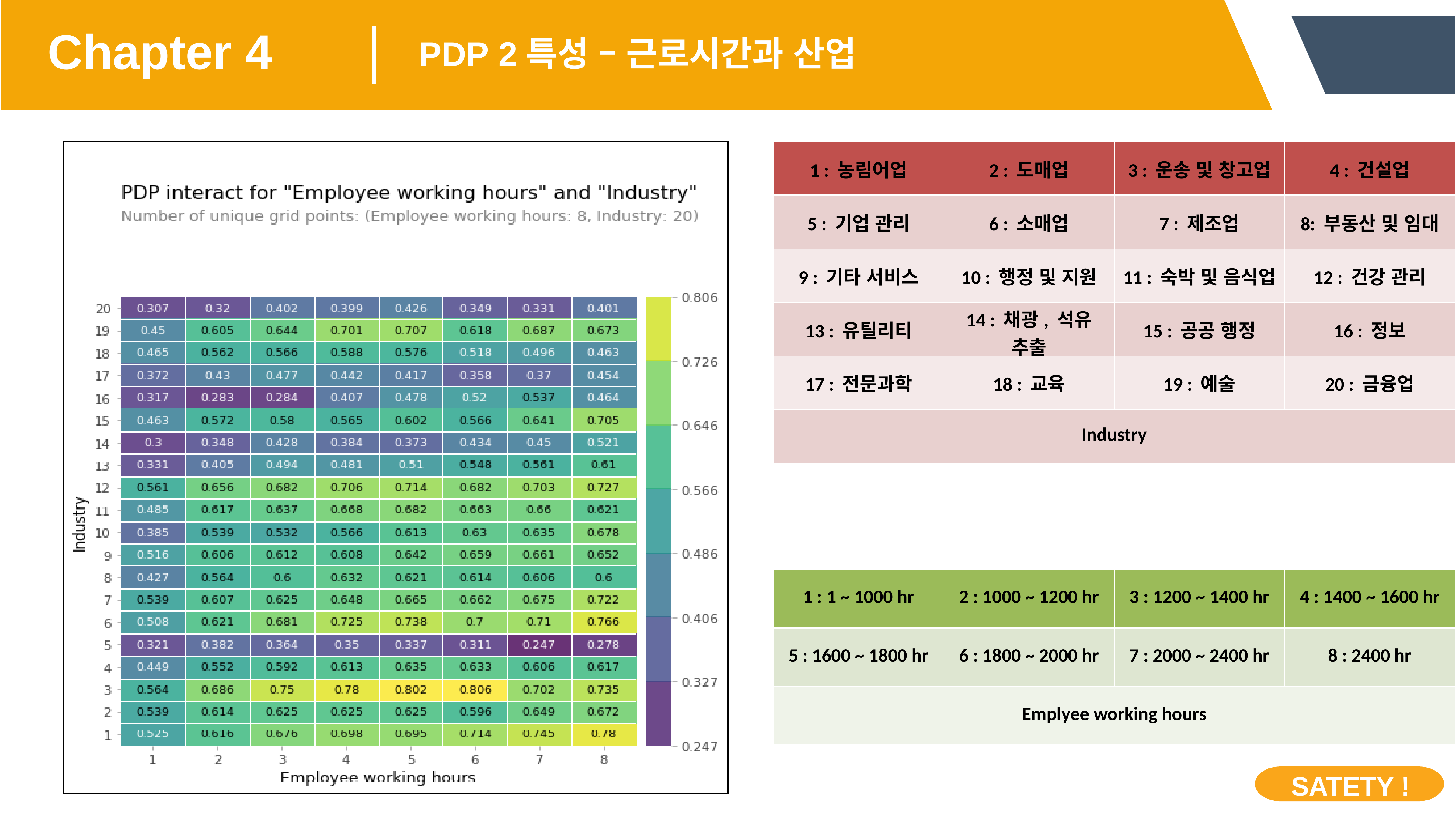

Chapter 4

PDP 2특성 – 근로시간과 산업

| 1 : 농림어업 | 2 : 도매업 | 3 : 운송 및 창고업 | 4 : 건설업 |
| --- | --- | --- | --- |
| 5 : 기업 관리 | 6 : 소매업 | 7 : 제조업 | 8: 부동산 및 임대 |
| 9 : 기타 서비스 | 10 : 행정 및 지원 | 11 : 숙박 및 음식업 | 12 : 건강 관리 |
| 13 : 유틸리티 | 14 : 채광, 석유 추출 | 15 : 공공 행정 | 16 : 정보 |
| 17 : 전문과학 | 18 : 교육 | 19 : 예술 | 20 : 금융업 |
| Industry |  |  |  |
| 1 : 1 ~ 1000 hr | 2 : 1000 ~ 1200 hr | 3 : 1200 ~ 1400 hr | 4 : 1400 ~ 1600 hr |
| --- | --- | --- | --- |
| 5 : 1600 ~ 1800 hr | 6 : 1800 ~ 2000 hr | 7 : 2000 ~ 2400 hr | 8 : 2400 hr |
| Emplyee working hours |  |  |  |

SATETY !